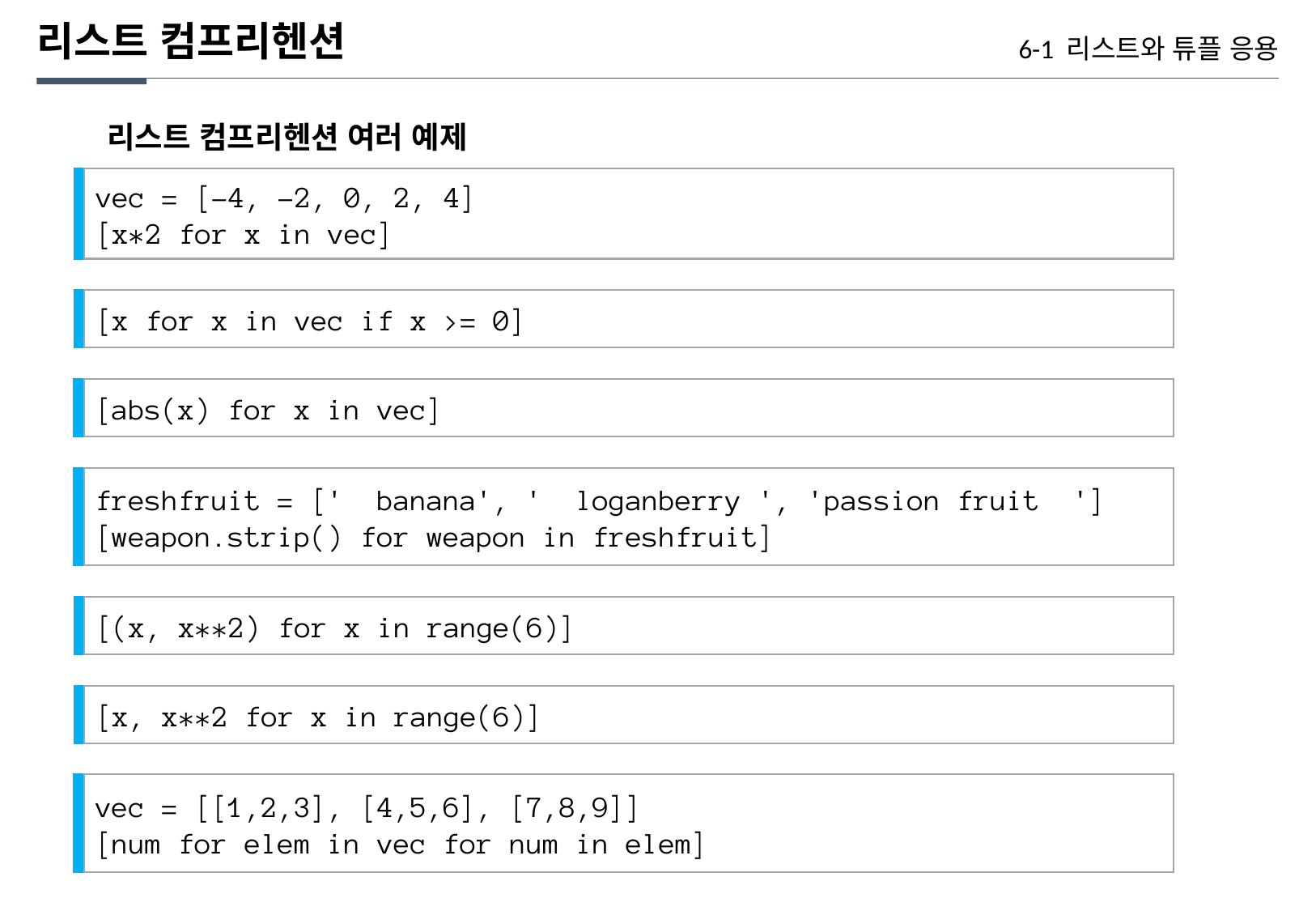

리스트 컴프리헨션
6-1 리스트와 튜플 응용
리스트 컴프리헨션 여러 예제

vec = [-4, -2, 0, 2, 4]
[x*2 for x in vec]

[x for x in vec if x >= 0]

[abs(x) for x in vec]

freshfruit = ['  banana', '  loganberry ', 'passion fruit  ']
[weapon.strip() for weapon in freshfruit]

[(x, x**2) for x in range(6)]

[x, x**2 for x in range(6)]

vec = [[1,2,3], [4,5,6], [7,8,9]]
[num for elem in vec for num in elem]